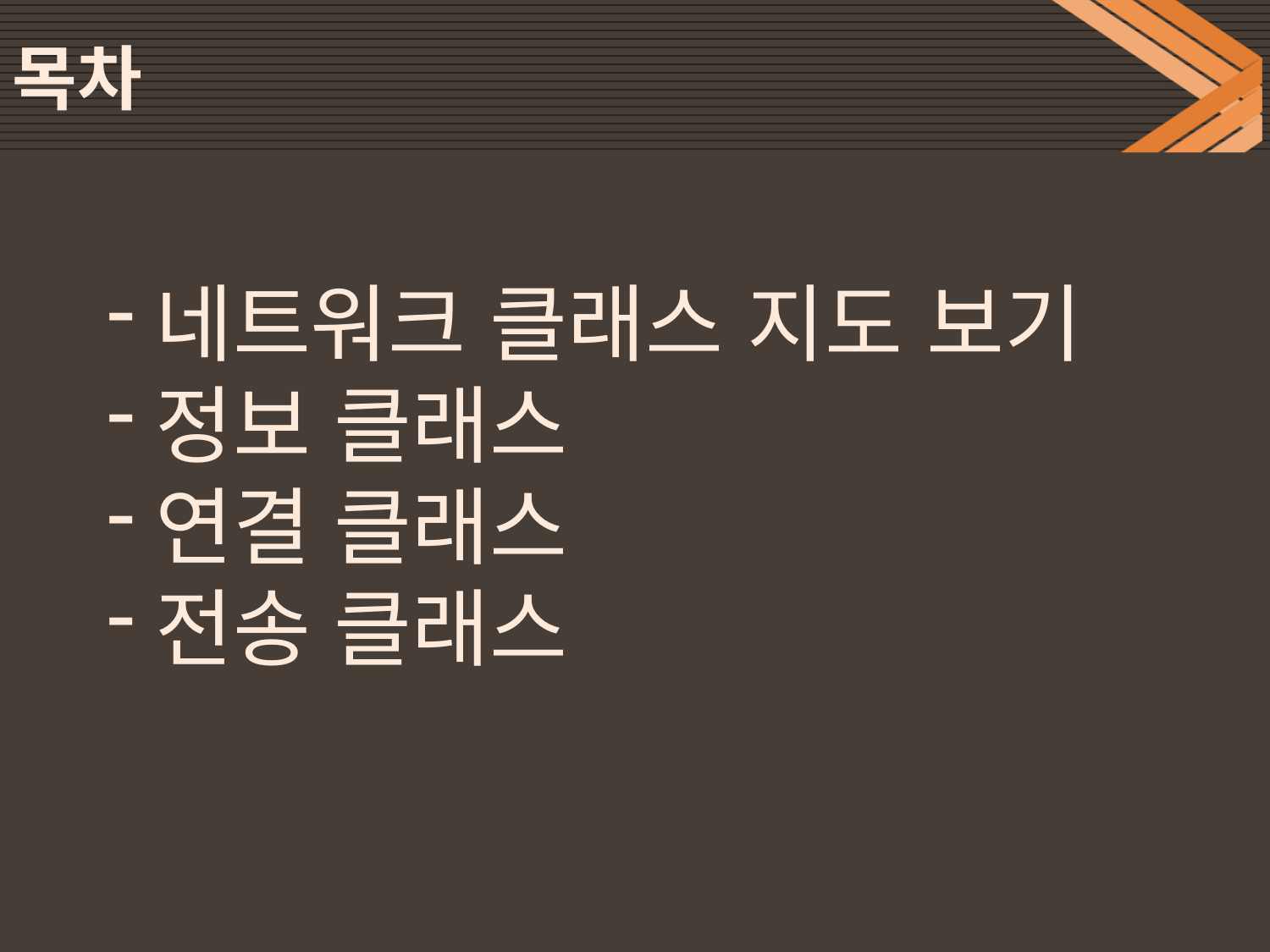

# 목차
네트워크 클래스 지도 보기
정보 클래스
연결 클래스
전송 클래스